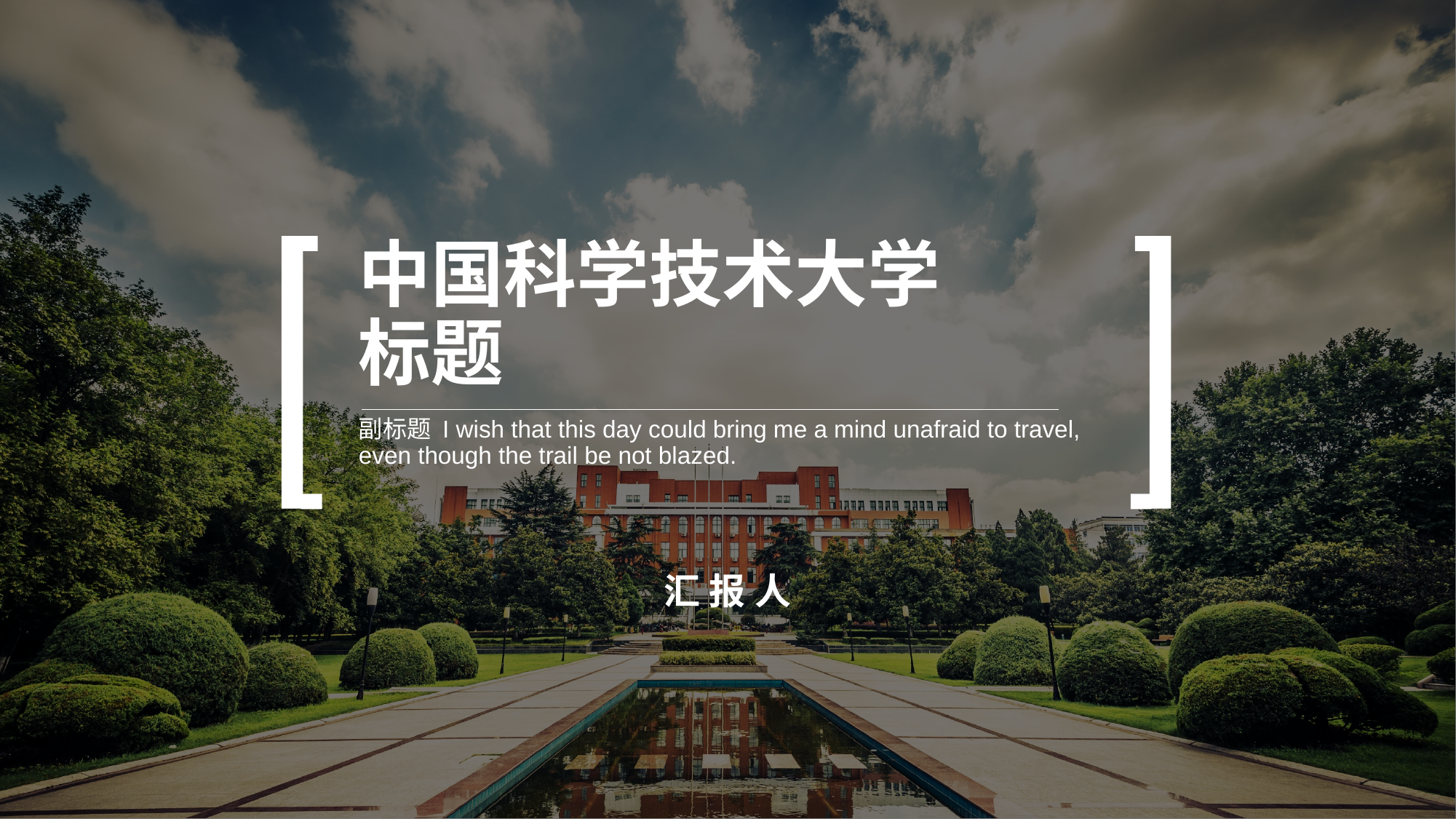

# 中国科学技术大学 标题
副标题 I wish that this day could bring me a mind unafraid to travel, even though the trail be not blazed.
汇报人